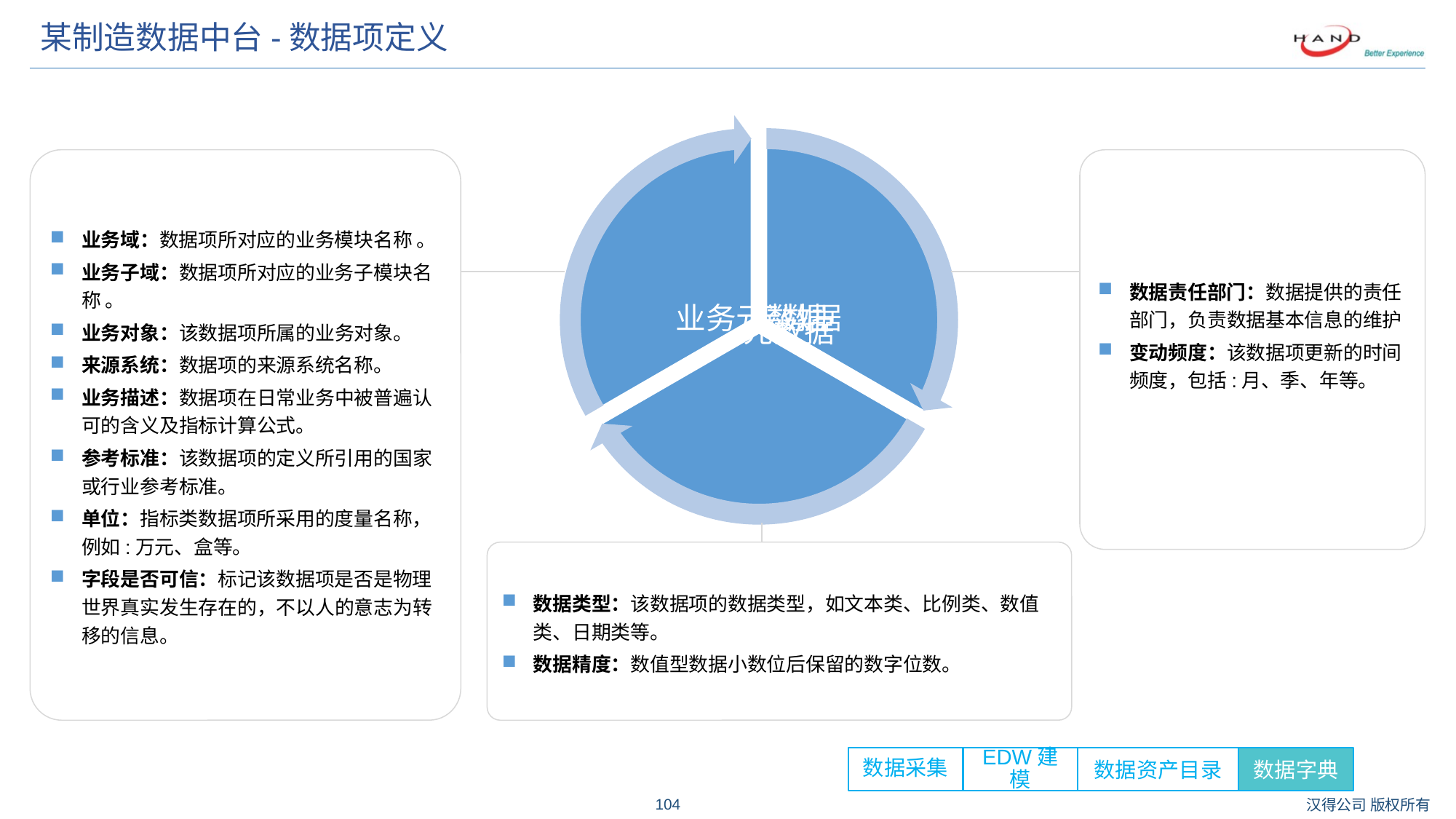

# 某制造数据中台-数据项定义
管理元数据
技术元数据
业务元数据
业务域：数据项所对应的业务模块名称 。
业务子域：数据项所对应的业务子模块名称 。
业务对象：该数据项所属的业务对象。
来源系统：数据项的来源系统名称。
业务描述：数据项在日常业务中被普遍认可的含义及指标计算公式。
参考标准：该数据项的定义所引用的国家或行业参考标准。
单位：指标类数据项所采用的度量名称，例如:万元、盒等。
字段是否可信：标记该数据项是否是物理世界真实发生存在的，不以人的意志为转移的信息。
数据责任部门：数据提供的责任部门，负责数据基本信息的维护
变动频度：该数据项更新的时间频度，包括:月、季、年等。

数据类型：该数据项的数据类型，如文本类、比例类、数值类、日期类等。
数据精度：数值型数据小数位后保留的数字位数。
数据采集
EDW建模
数据资产目录
数据字典